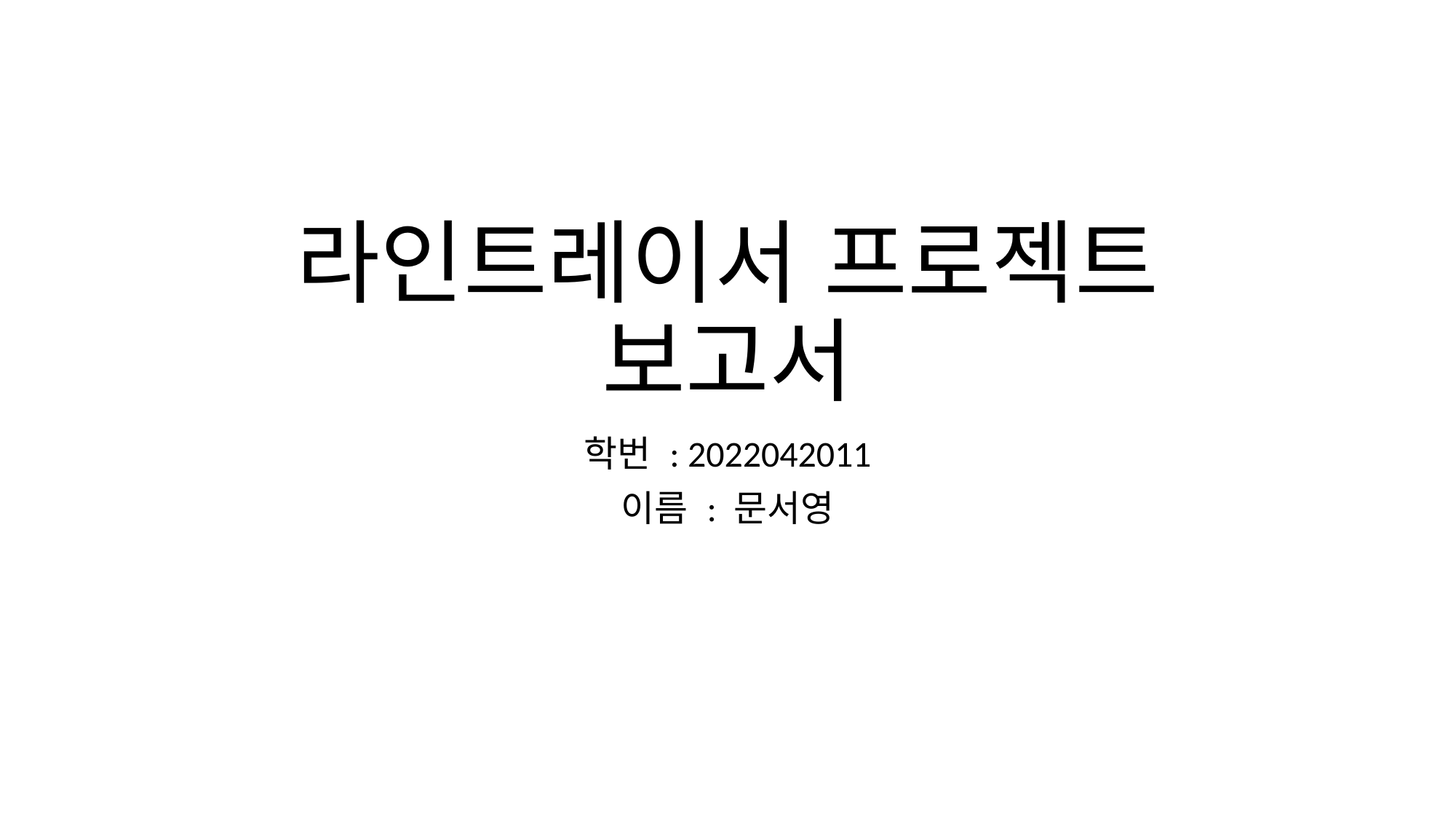

# 라인트레이서 프로젝트 보고서
학번 : 2022042011
이름 : 문서영